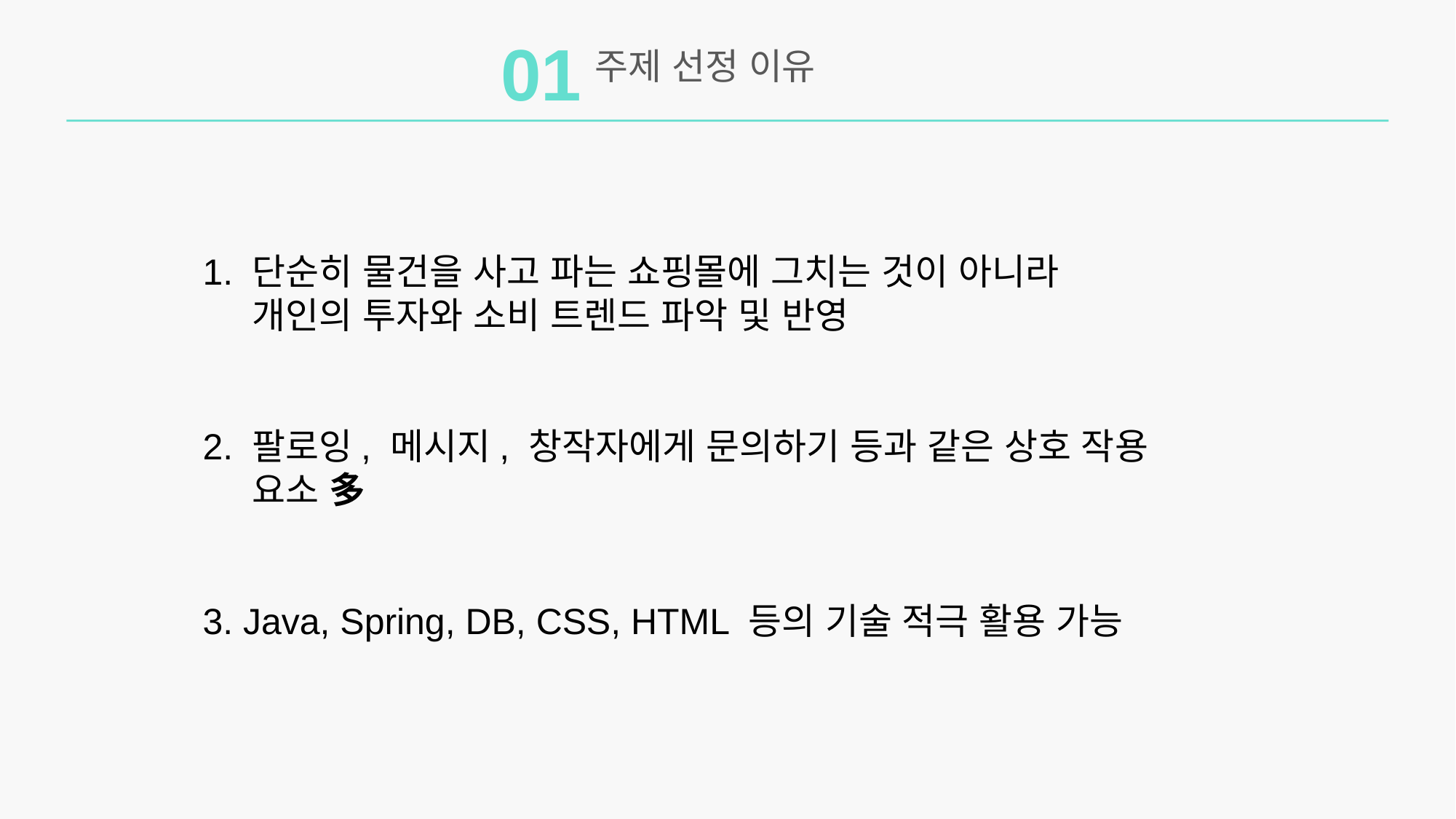

01
주제 선정 이유

1. 단순히 물건을 사고 파는 쇼핑몰에 그치는 것이 아니라
    개인의 투자와 소비 트렌드 파악 및 반영

2. 팔로잉, 메시지, 창작자에게 문의하기 등과 같은 상호 작용
    요소 多

3. Java, Spring, DB, CSS, HTML 등의 기술 적극 활용 가능